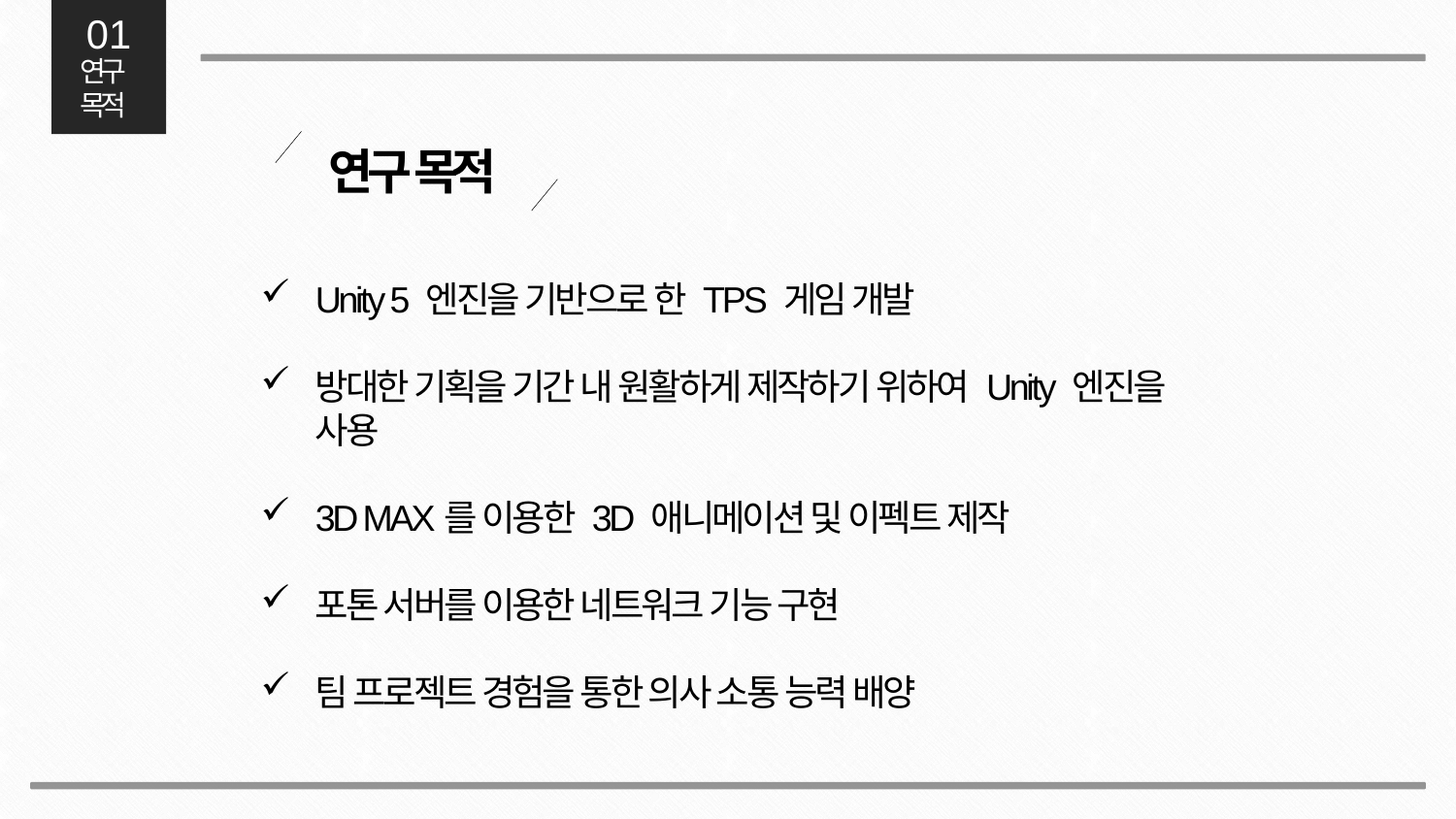

01
연구
목적

연구 목적
Unity 5 엔진을 기반으로 한 TPS 게임 개발

방대한 기획을 기간 내 원활하게 제작하기 위하여 Unity 엔진을 사용

3D MAX를 이용한 3D 애니메이션 및 이펙트 제작

포톤 서버를 이용한 네트워크 기능 구현

팀 프로젝트 경험을 통한 의사 소통 능력 배양